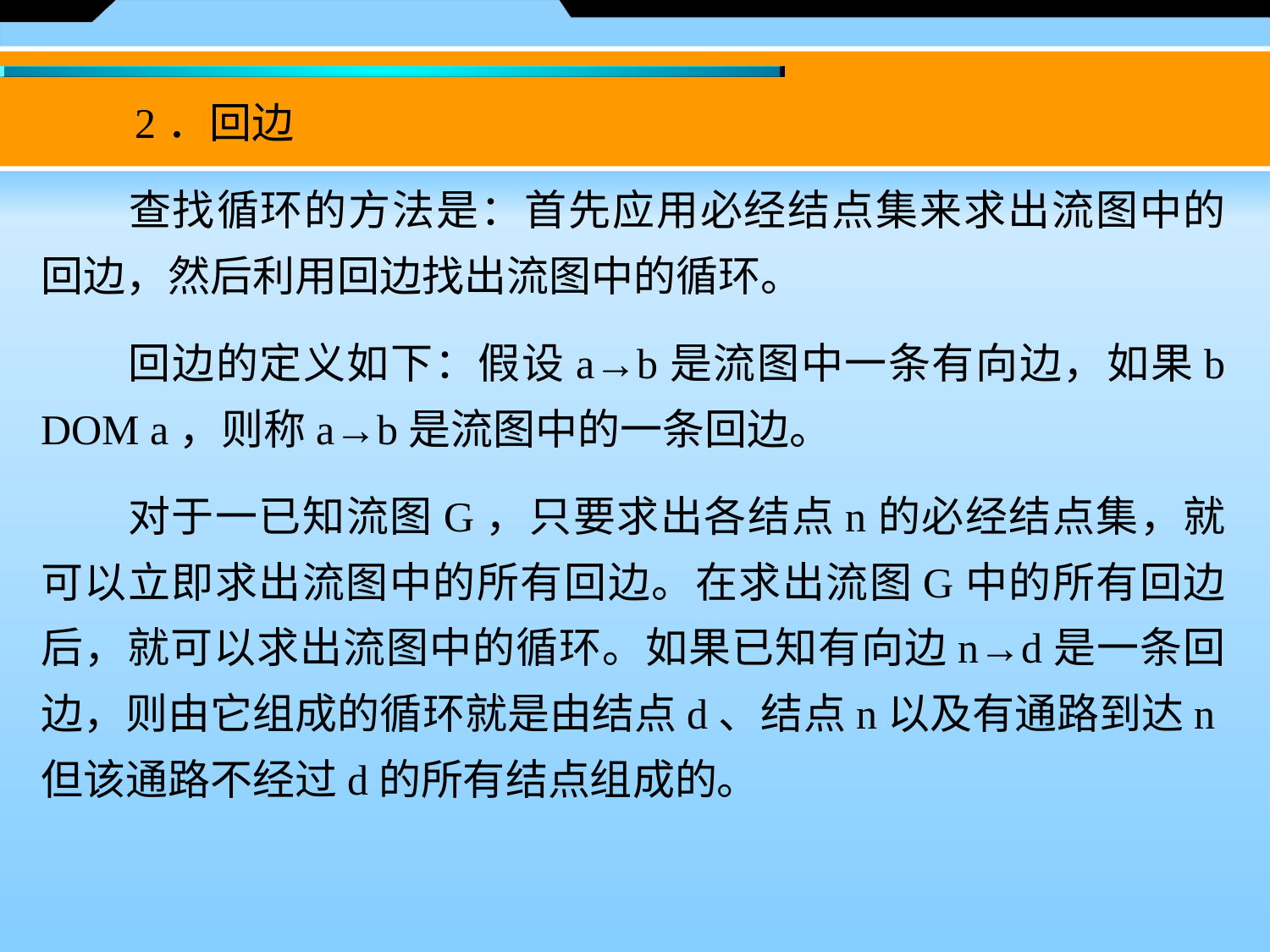

2．回边
　　查找循环的方法是：首先应用必经结点集来求出流图中的回边，然后利用回边找出流图中的循环。
　　回边的定义如下：假设a→b是流图中一条有向边，如果b DOM a，则称a→b是流图中的一条回边。
　　对于一已知流图G，只要求出各结点n的必经结点集，就可以立即求出流图中的所有回边。在求出流图G中的所有回边后，就可以求出流图中的循环。如果已知有向边n→d是一条回边，则由它组成的循环就是由结点d、结点n以及有通路到达n但该通路不经过d的所有结点组成的。